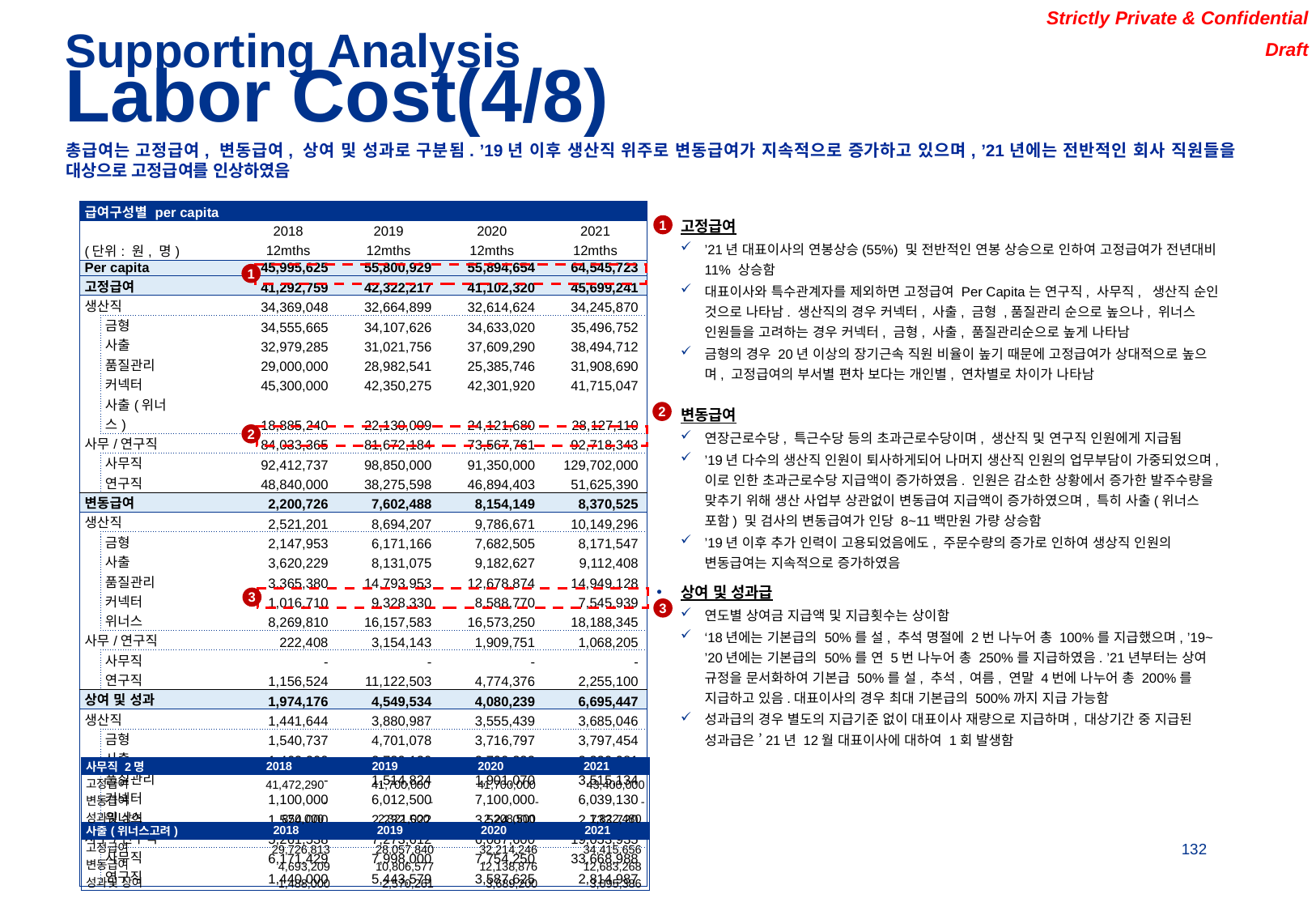

Supporting Analysis
Labor Cost(4/8)
총급여는 고정급여, 변동급여, 상여 및 성과로 구분됨. ’19년 이후 생산직 위주로 변동급여가 지속적으로 증가하고 있으며, ’21년에는 전반적인 회사 직원들을 대상으로 고정급여를 인상하였음
고정급여
’21년 대표이사의 연봉상승(55%) 및 전반적인 연봉 상승으로 인하여 고정급여가 전년대비 11% 상승함
대표이사와 특수관계자를 제외하면 고정급여 Per Capita는 연구직, 사무직,  생산직 순인 것으로 나타남. 생산직의 경우 커넥터, 사출, 금형 ,품질관리 순으로 높으나, 위너스 인원들을 고려하는 경우 커넥터, 금형, 사출, 품질관리순으로 높게 나타남
금형의 경우 20년 이상의 장기근속 직원 비율이 높기 때문에 고정급여가 상대적으로 높으며, 고정급여의 부서별 편차 보다는 개인별, 연차별로 차이가 나타남

변동급여
연장근로수당, 특근수당 등의 초과근로수당이며, 생산직 및 연구직 인원에게 지급됨
’19년 다수의 생산직 인원이 퇴사하게되어 나머지 생산직 인원의 업무부담이 가중되었으며, 이로 인한 초과근로수당 지급액이 증가하였음. 인원은 감소한 상황에서 증가한 발주수량을 맞추기 위해 생산 사업부 상관없이 변동급여 지급액이 증가하였으며, 특히 사출(위너스 포함) 및 검사의 변동급여가 인당 8~11백만원 가량 상승함
’19년 이후 추가 인력이 고용되었음에도, 주문수량의 증가로 인하여 생상직 인원의 변동급여는 지속적으로 증가하였음
상여 및 성과급
연도별 상여금 지급액 및 지급횟수는 상이함
‘18년에는 기본급의 50%를 설, 추석 명절에 2번 나누어 총 100%를 지급했으며, ’19~ ’20년에는 기본급의 50%를 연 5번 나누어 총 250%를 지급하였음. ’21년부터는 상여 규정을 문서화하여 기본급 50%를 설, 추석, 여름, 연말 4번에 나누어 총 200%를 지급하고 있음.대표이사의 경우 최대 기본급의 500%까지 지급 가능함
성과급의 경우 별도의 지급기준 없이 대표이사 재량으로 지급하며, 대상기간 중 지급된 성과급은 ’21년 12월 대표이사에 대하여 1회 발생함
| 급여구성별 per capita |  |  |  |  |  |  |
| --- | --- | --- | --- | --- | --- | --- |
|  |  |  | 2018 | 2019 | 2020 | 2021 |
| (단위: 원, 명) |  |  | 12mths | 12mths | 12mths | 12mths |
| Per capita |  |  | 45,995,625 | 55,800,929 | 55,894,654 | 64,545,723 |
| 고정급여 |  |  | 41,292,759 | 42,322,217 | 41,102,320 | 45,699,241 |
| 생산직 |  |  | 34,369,048 | 32,664,899 | 32,614,624 | 34,245,870 |
|  | 금형 |  | 34,555,665 | 34,107,626 | 34,633,020 | 35,496,752 |
|  | 사출 |  | 32,979,285 | 31,021,756 | 37,609,290 | 38,494,712 |
|  | 품질관리 |  | 29,000,000 | 28,982,541 | 25,385,746 | 31,908,690 |
|  | 커넥터 |  | 45,300,000 | 42,350,275 | 42,301,920 | 41,715,047 |
|  | 사출(위너스) |  | 18,885,240 | 22,130,009 | 24,121,680 | 28,127,110 |
| 사무/연구직 |  |  | 84,033,365 | 81,672,184 | 73,567,761 | 92,718,343 |
|  | 사무직 |  | 92,412,737 | 98,850,000 | 91,350,000 | 129,702,000 |
|  | 연구직 |  | 48,840,000 | 38,275,598 | 46,894,403 | 51,625,390 |
| 변동급여 |  |  | 2,200,726 | 7,602,488 | 8,154,149 | 8,370,525 |
| 생산직 |  |  | 2,521,201 | 8,694,207 | 9,786,671 | 10,149,296 |
|  | 금형 |  | 2,147,953 | 6,171,166 | 7,682,505 | 8,171,547 |
|  | 사출 |  | 3,620,229 | 8,131,075 | 9,182,627 | 9,112,408 |
|  | 품질관리 |  | 3,365,380 | 14,793,953 | 12,678,874 | 14,949,128 |
|  | 커넥터 |  | 1,016,710 | 9,328,330 | 8,588,770 | 7,545,939 |
|  | 위너스 |  | 8,269,810 | 16,157,583 | 16,573,250 | 18,188,345 |
| 사무/연구직 |  |  | 222,408 | 3,154,143 | 1,909,751 | 1,068,205 |
|  | 사무직 |  | - | - | - | - |
|  | 연구직 |  | 1,156,524 | 11,122,503 | 4,774,376 | 2,255,100 |
| 상여 및 성과 |  |  | 1,974,176 | 4,549,534 | 4,080,239 | 6,695,447 |
| 생산직 |  |  | 1,441,644 | 3,880,987 | 3,555,439 | 3,685,046 |
|  | 금형 |  | 1,540,737 | 4,701,078 | 3,716,797 | 3,797,454 |
|  | 사출 |  | 1,462,200 | 2,739,130 | 3,799,333 | 3,329,981 |
|  | 품질관리 |  | - | 1,514,824 | 1,901,070 | 3,515,134 |
|  | 커넥터 |  | 1,100,000 | 6,012,500 | 7,100,000 | 6,039,130 |
|  | 위너스 |  | 1,574,000 | 2,232,522 | 3,524,000 | 2,733,720 |
| 사무/연구직 |  |  | 5,261,538 | 7,273,612 | 6,087,600 | 19,053,935 |
|  | 사무직 |  | 6,171,429 | 7,998,000 | 7,754,250 | 33,668,988 |
|  | 연구직 |  | 1,440,000 | 5,443,579 | 3,587,625 | 2,814,987 |
1
1

2
2

3

3
| 사무직 2명 |  | 2018 | 2019 | 2020 | 2021 |
| --- | --- | --- | --- | --- | --- |
| 고정급여 |  | 41,472,290 | 41,700,000 | 41,700,000 | 43,400,000 |
| 변동급여 |  | - | - | - | - |
| 성과및 상여 |  | 850,000 | 2,321,000 | 2,208,500 | 1,822,480 |
| 사출(위너스고려) |  | 2018 | 2019 | 2020 | 2021 |
| --- | --- | --- | --- | --- | --- |
| 고정급여 |  | 29,726,813 | 28,057,840 | 32,214,246 | 34,415,656 |
| 변동급여 |  | 4,693,209 | 10,806,577 | 12,138,876 | 12,683,268 |
| 성과및 상여 |  | 1,488,000 | 2,570,261 | 3,689,200 | 3,095,386 |